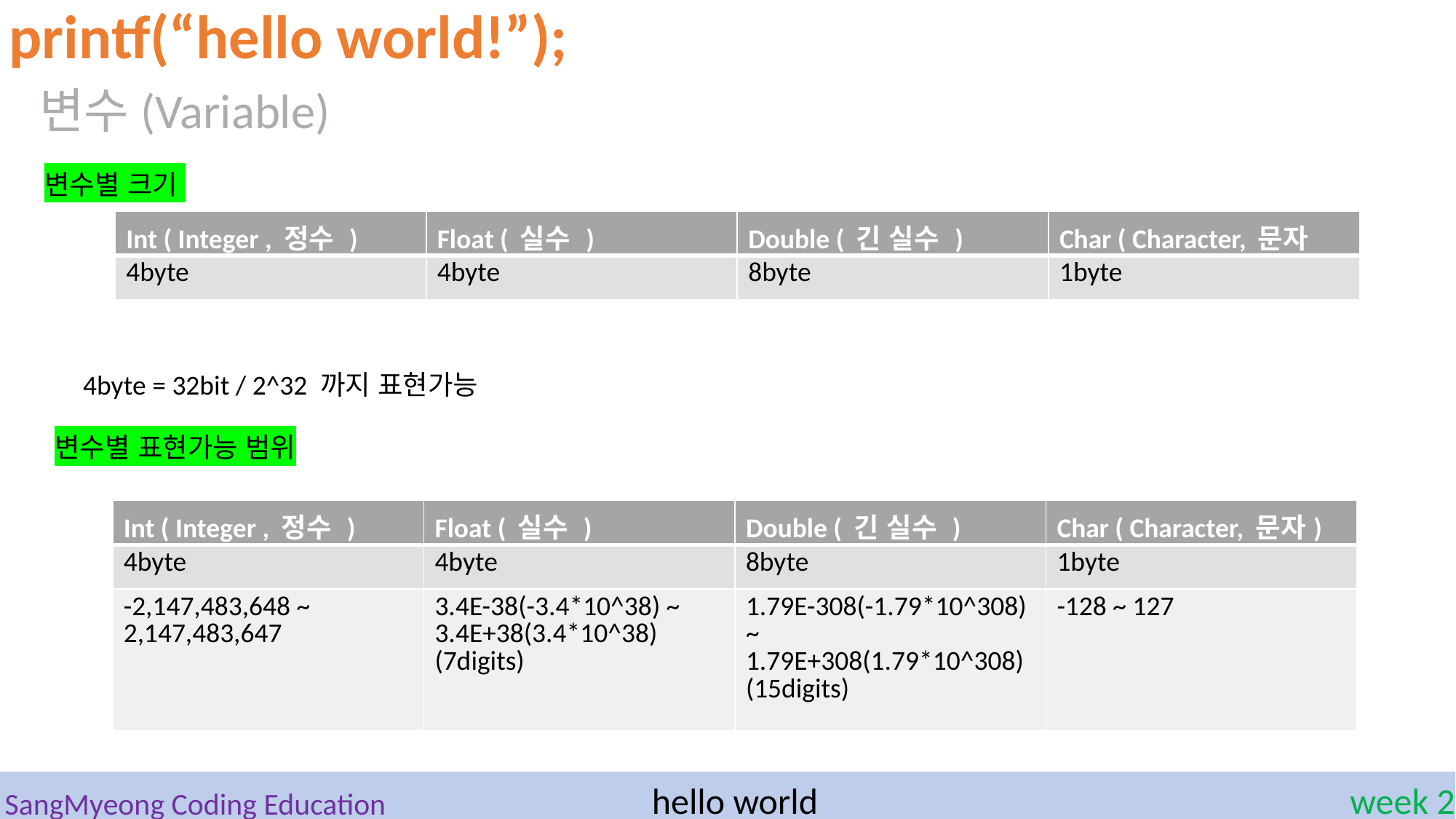

printf(“hello world!”);
변수(Variable)
변수별 크기
| Int ( Integer , 정수 ) | Float ( 실수 ) | Double ( 긴 실수 ) | Char ( Character, 문자 |
| --- | --- | --- | --- |
| 4byte | 4byte | 8byte | 1byte |
4byte = 32bit / 2^32 까지 표현가능
변수별 표현가능 범위
| Int ( Integer , 정수 ) | Float ( 실수 ) | Double ( 긴 실수 ) | Char ( Character, 문자) |
| --- | --- | --- | --- |
| 4byte | 4byte | 8byte | 1byte |
| -2,147,483,648 ~ 2,147,483,647 | 3.4E-38(-3.4\*10^38) ~ 3.4E+38(3.4\*10^38) (7digits) | 1.79E-308(-1.79\*10^308) ~ 1.79E+308(1.79\*10^308) (15digits) | -128 ~ 127 |

hello world
# SangMyeong Coding Education
week 2